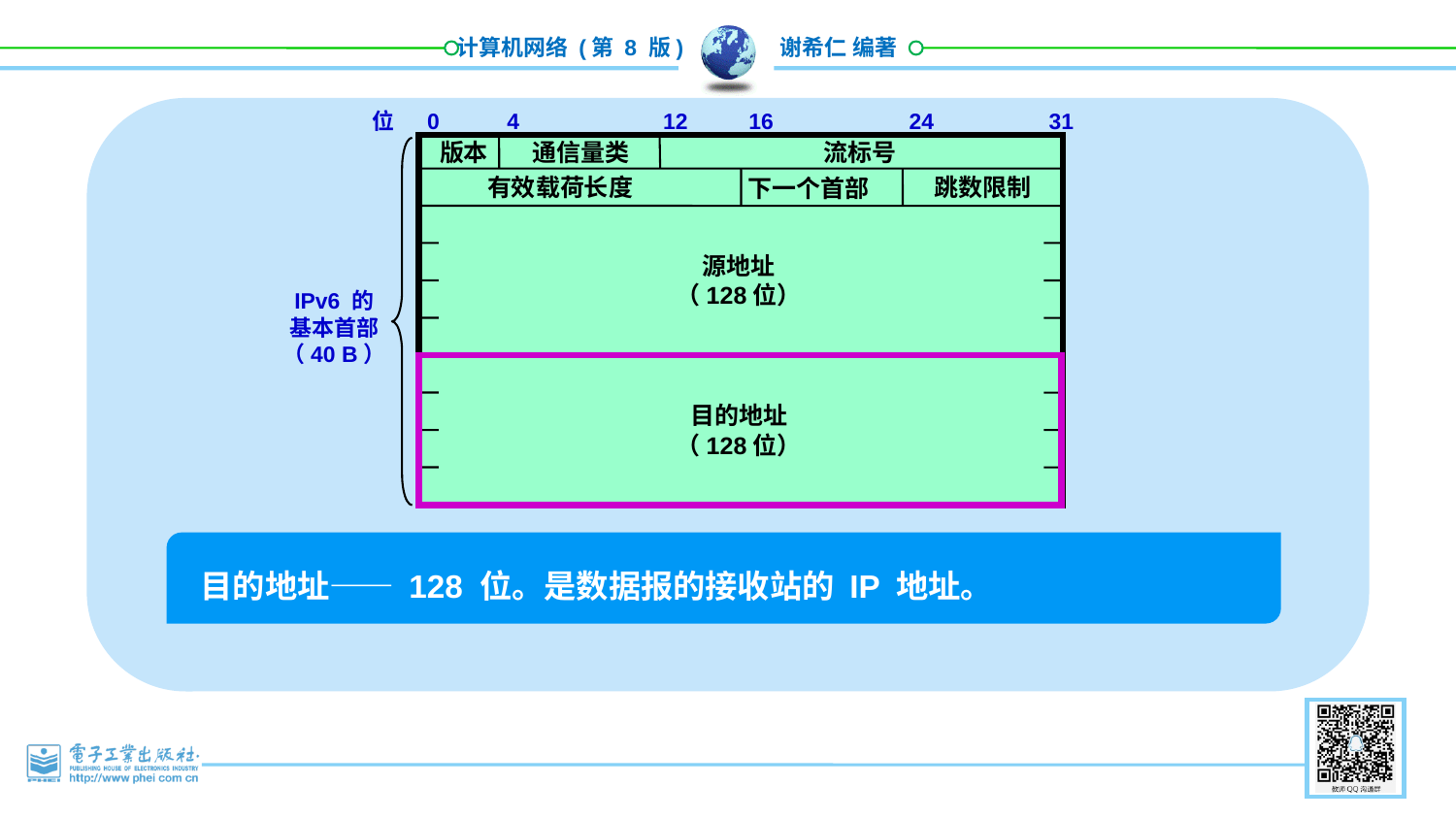

位
0
4
12
16
24
31
版本
通信量类
流标号

有效载荷长度
跳数限制
下一个首部

源地址
（128位）
IPv6 的
基本首部
（40 B）

目的地址
（128位）

目的地址—— 128 位。是数据报的接收站的 IP 地址。